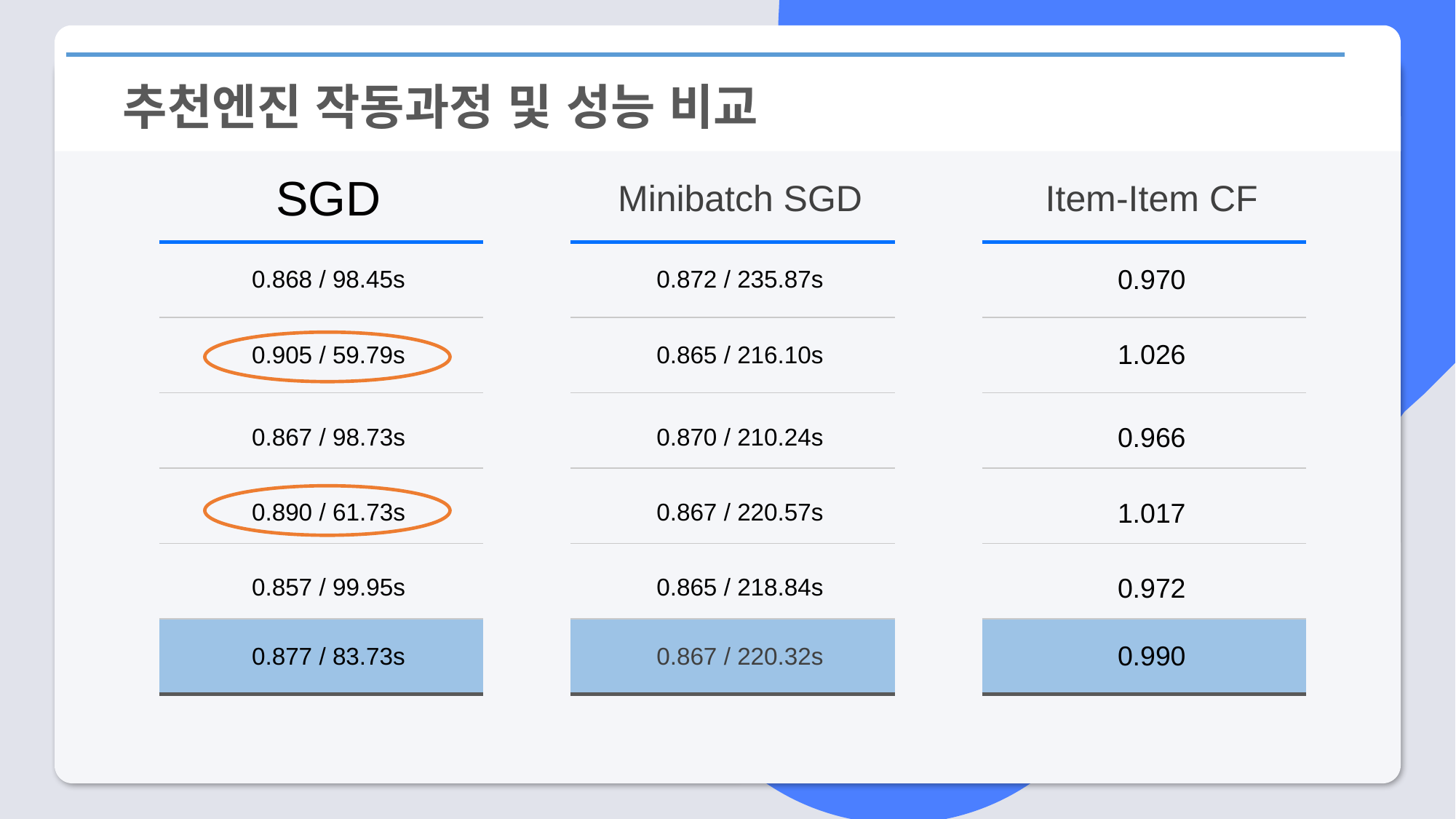

추천엔진 작동과정 및 성능 비교

| SGD |
| --- |
| 0.868 / 98.45s |
| 0.905 / 59.79s |
| 0.867 / 98.73s |
| 0.890 / 61.73s |
| 0.857 / 99.95s |
| 0.877 / 83.73s |
|  |
| Minibatch SGD |
| --- |
| 0.872 / 235.87s |
| 0.865 / 216.10s |
| 0.870 / 210.24s |
| 0.867 / 220.57s |
| 0.865 / 218.84s |
| 0.867 / 220.32s |
|  |
| Item-Item CF |
| --- |
| 0.970 |
| 1.026 |
| 0.966 |
| 1.017 |
| 0.972 |
| 0.990 |
|  |